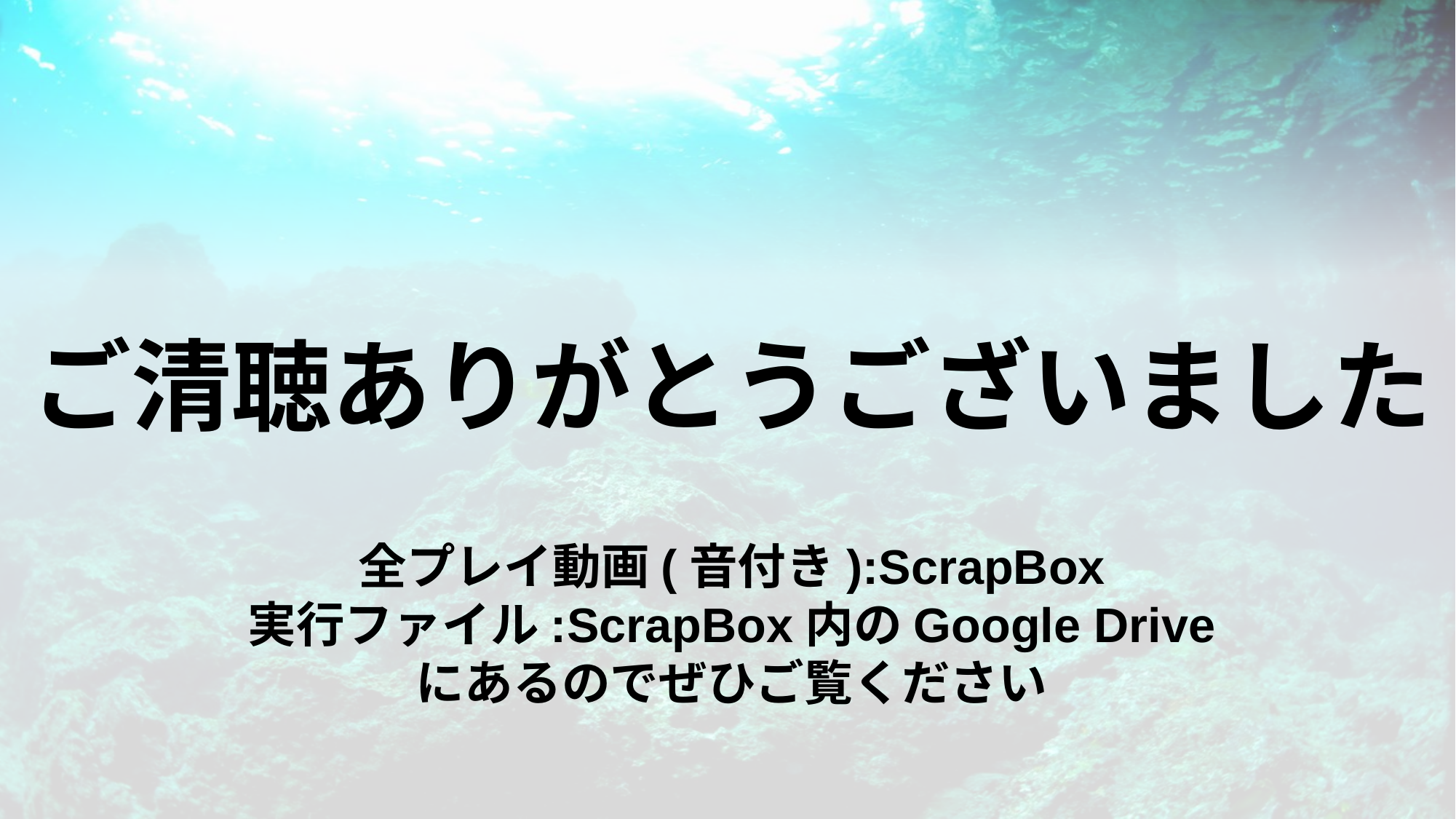

ご清聴ありがとうございました
全プレイ動画(音付き):ScrapBox
実行ファイル:ScrapBox内のGoogle Drive
にあるのでぜひご覧ください